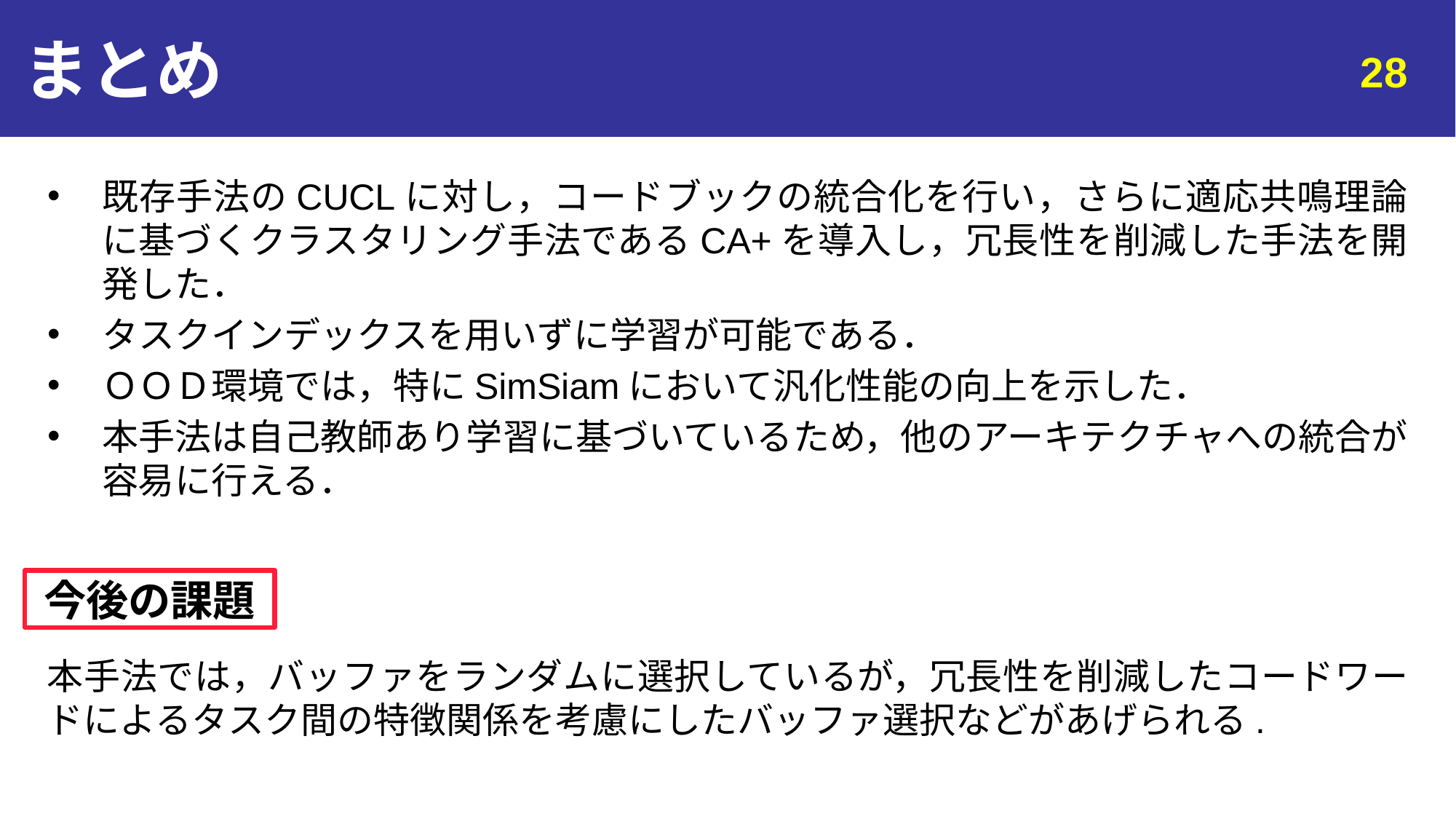

# まとめ
28
既存手法のCUCLに対し，コードブックの統合化を行い，さらに適応共鳴理論に基づくクラスタリング手法であるCA+を導入し，冗長性を削減した手法を開発した．
タスクインデックスを用いずに学習が可能である．
ＯＯＤ環境では，特にSimSiamにおいて汎化性能の向上を示した．
本手法は自己教師あり学習に基づいているため，他のアーキテクチャへの統合が
容易に行える．
今後の課題
本手法では，バッファをランダムに選択しているが，冗長性を削減したコードワードによるタスク間の特徴関係を考慮にしたバッファ選択などがあげられる.